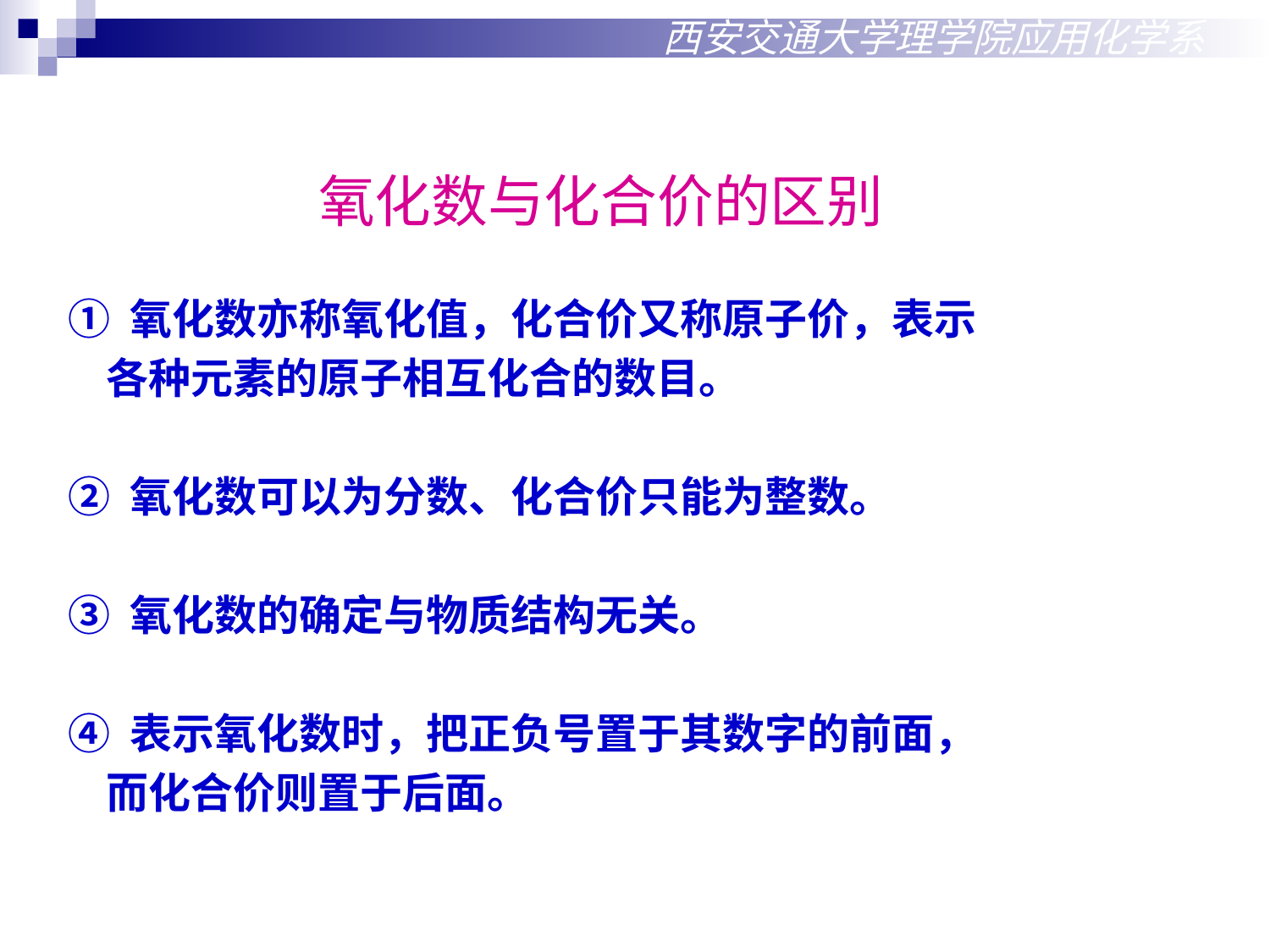

西安交通大学理学院应用化学系
氧化数与化合价的区别
① 氧化数亦称氧化值，化合价又称原子价，表示
   各种元素的原子相互化合的数目。

② 氧化数可以为分数、化合价只能为整数。

③ 氧化数的确定与物质结构无关。

④ 表示氧化数时，把正负号置于其数字的前面，
   而化合价则置于后面。